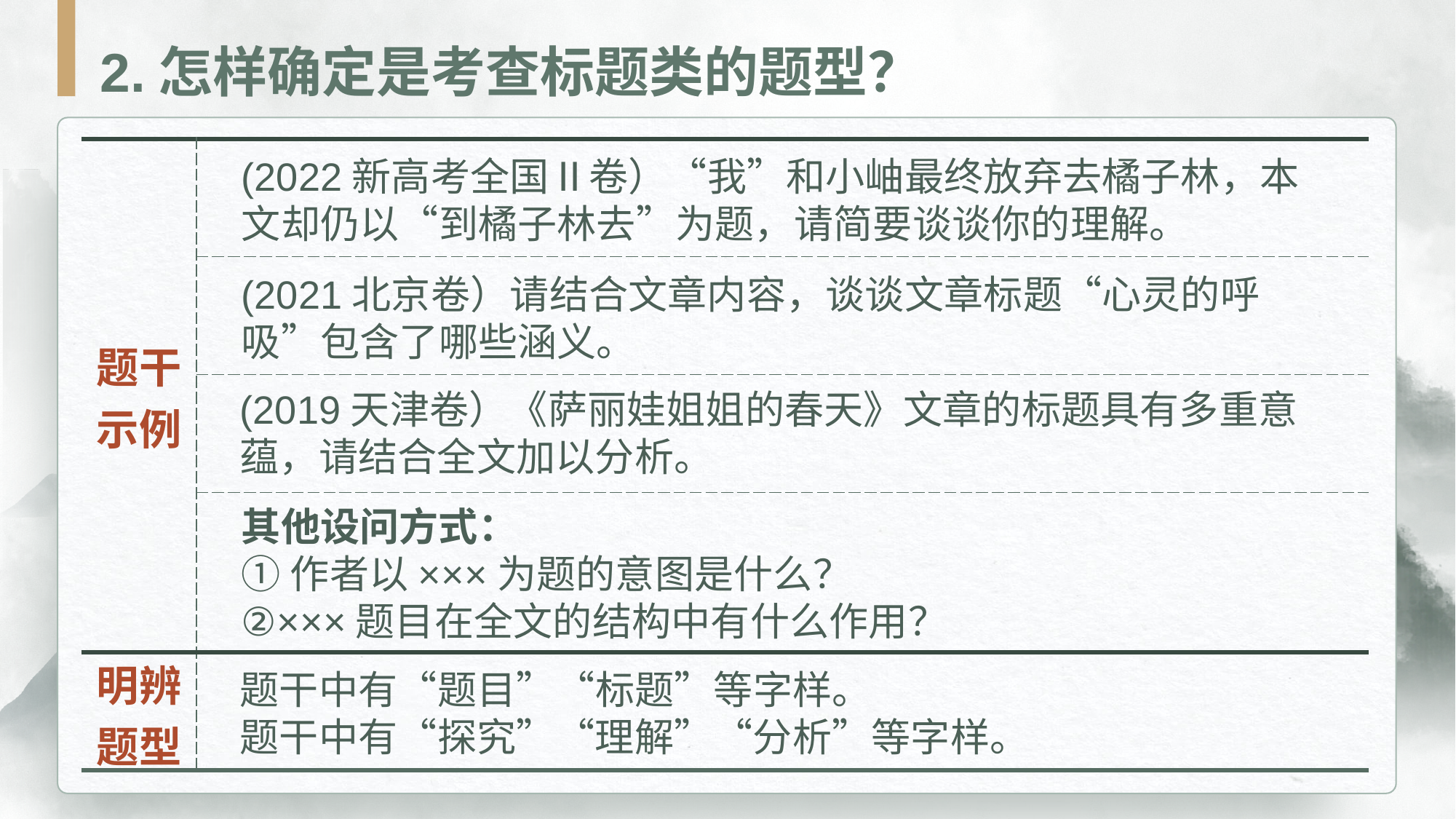

2.怎样确定是考查标题类的题型？

| 题干示例 |  |
| --- | --- |
|  |  |
|  |  |
|  |  |
| 明辨题型 |  |
(2022新高考全国Ⅱ卷）“我”和小岫最终放弃去橘子林，本文却仍以“到橘子林去”为题，请简要谈谈你的理解。
(2021北京卷）请结合文章内容，谈谈文章标题“心灵的呼吸”包含了哪些涵义。
(2019天津卷）《萨丽娃姐姐的春天》文章的标题具有多重意蕴，请结合全文加以分析。
其他设问方式：
①作者以×××为题的意图是什么？
②×××题目在全文的结构中有什么作用？
题干中有“题目”“标题”等字样。
题干中有“探究”“理解”“分析”等字样。